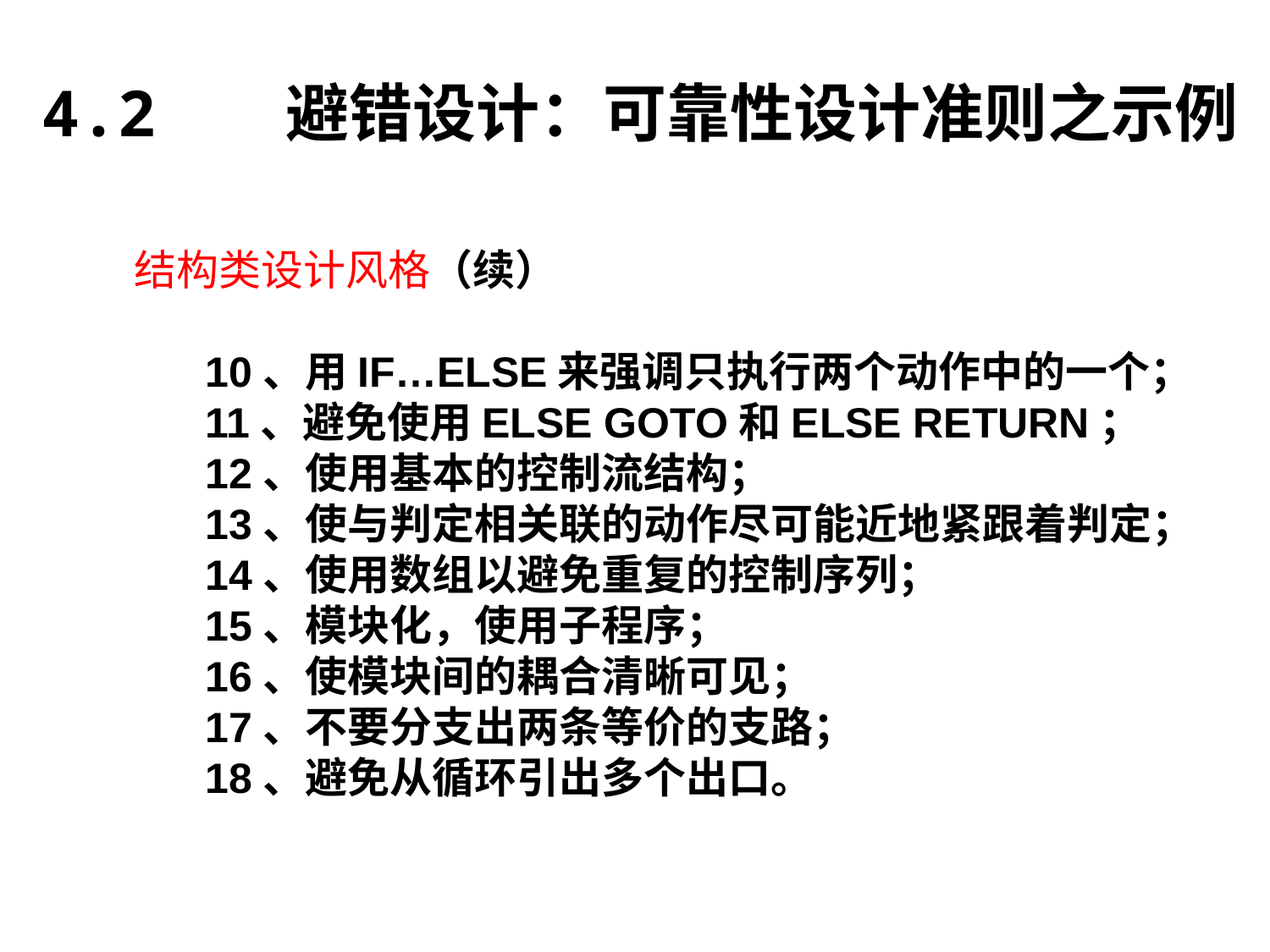

4.2   避错设计：可靠性设计准则之示例
结构类设计风格（续）

      10、用IF…ELSE来强调只执行两个动作中的一个；
      11、避免使用ELSE GOTO和ELSE RETURN；
      12、使用基本的控制流结构；
      13、使与判定相关联的动作尽可能近地紧跟着判定；
      14、使用数组以避免重复的控制序列；
      15、模块化，使用子程序；
      16、使模块间的耦合清晰可见；
      17、不要分支出两条等价的支路；
      18、避免从循环引出多个出口。